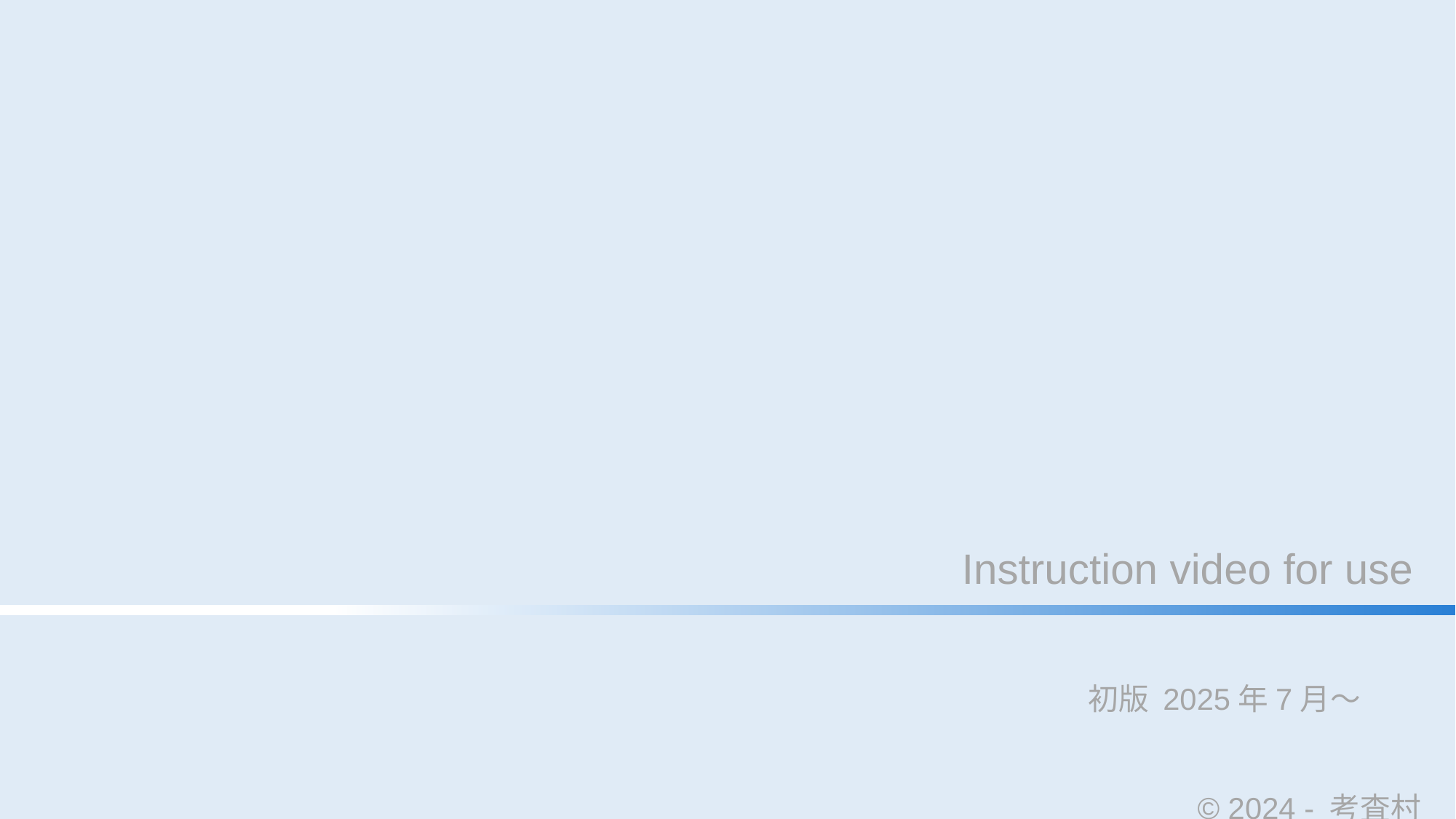

Instruction video for use

                                 初版 2025年7月～

© 2024 - 考査村